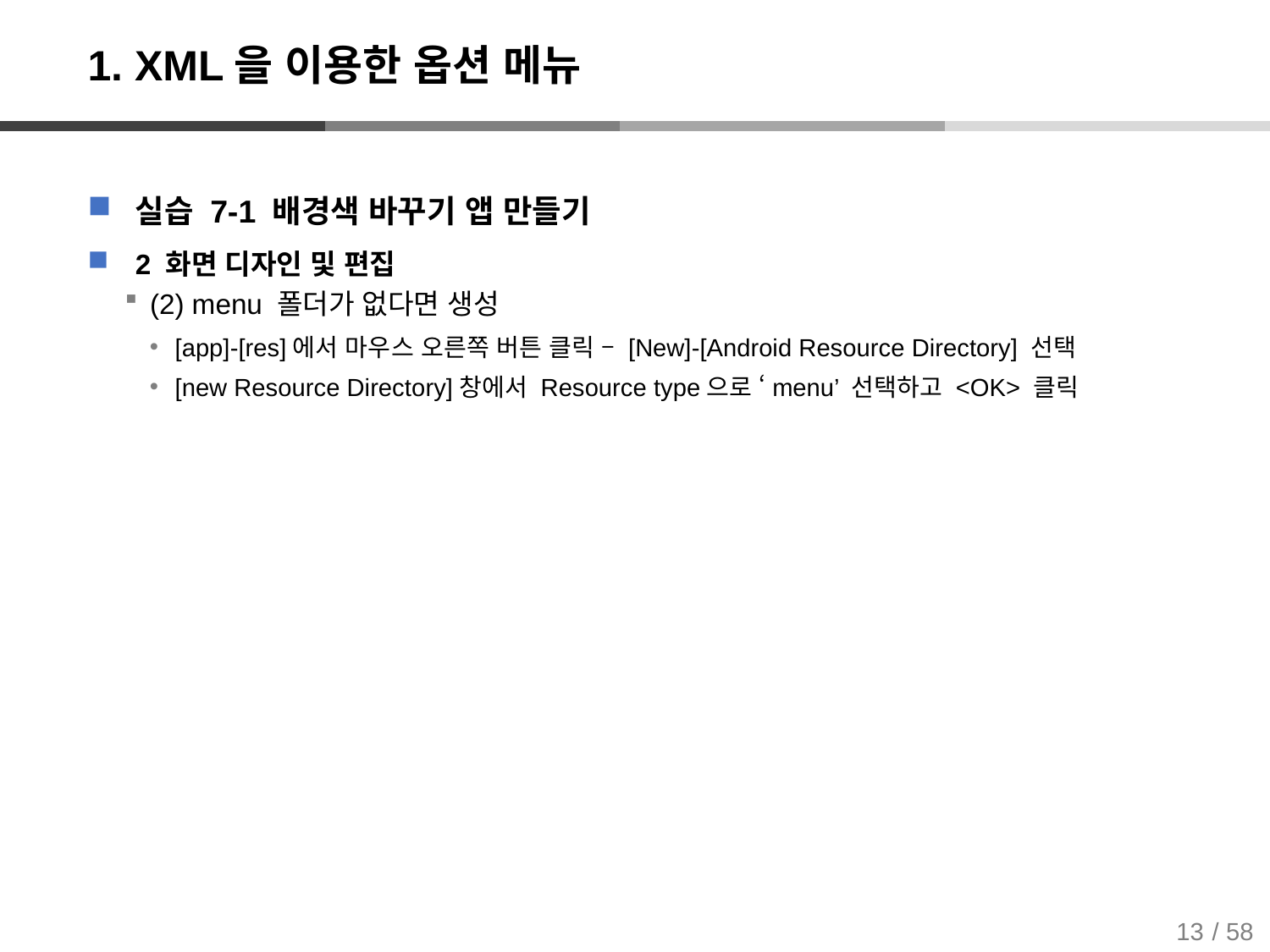

# 1. XML을 이용한 옵션 메뉴
실습 7-1 배경색 바꾸기 앱 만들기
2 화면 디자인 및 편집
(2) menu 폴더가 없다면 생성
[app]-[res]에서 마우스 오른쪽 버튼 클릭 – [New]-[Android Resource Directory] 선택
[new Resource Directory]창에서 Resource type으로 ‘menu’ 선택하고 <OK> 클릭